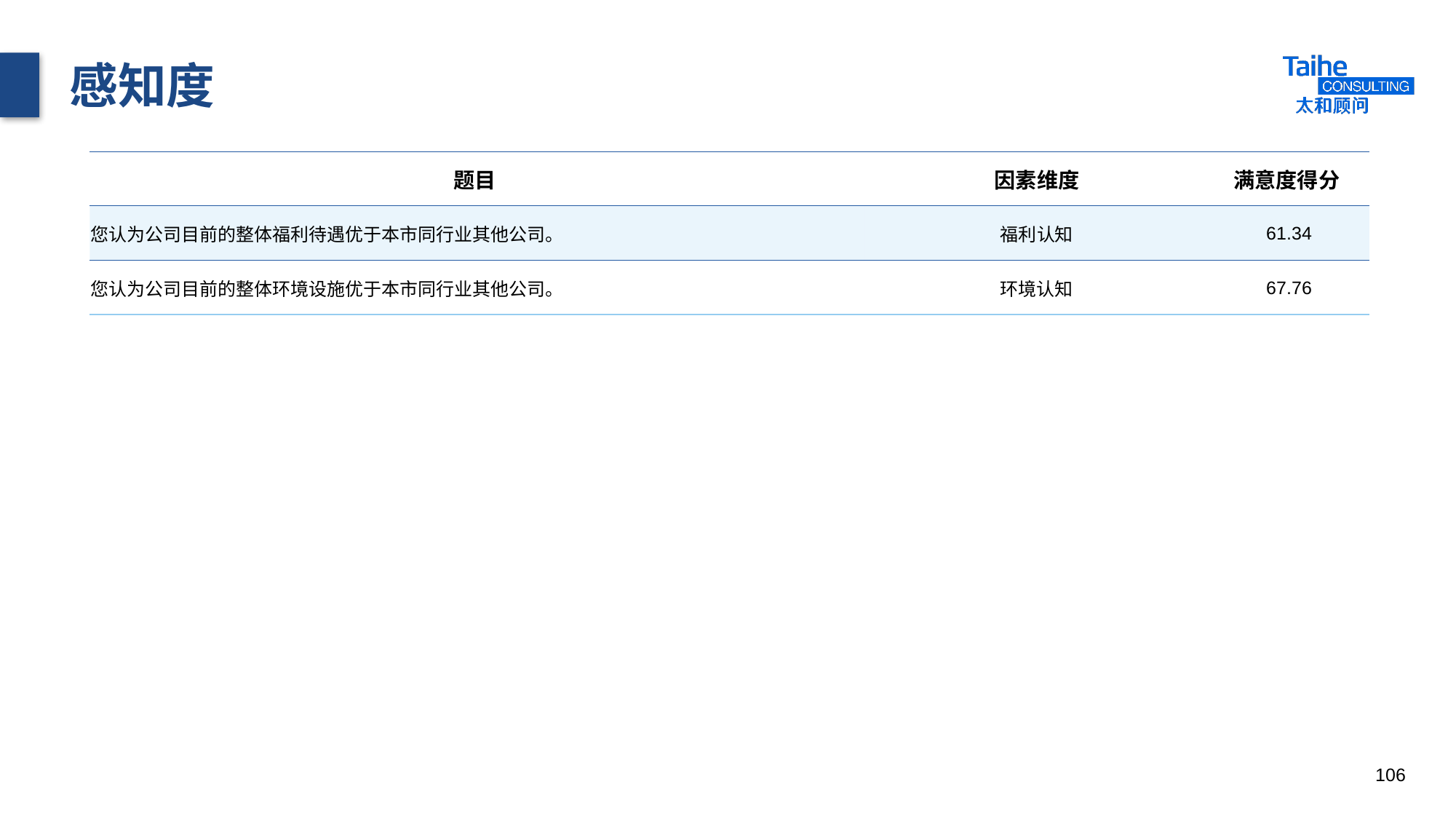

# 感知度
| 题目 | 因素维度 | 满意度得分 |
| --- | --- | --- |
| 您认为公司目前的整体福利待遇优于本市同行业其他公司。 | 福利认知 | 61.34 |
| 您认为公司目前的整体环境设施优于本市同行业其他公司。 | 环境认知 | 67.76 |
106